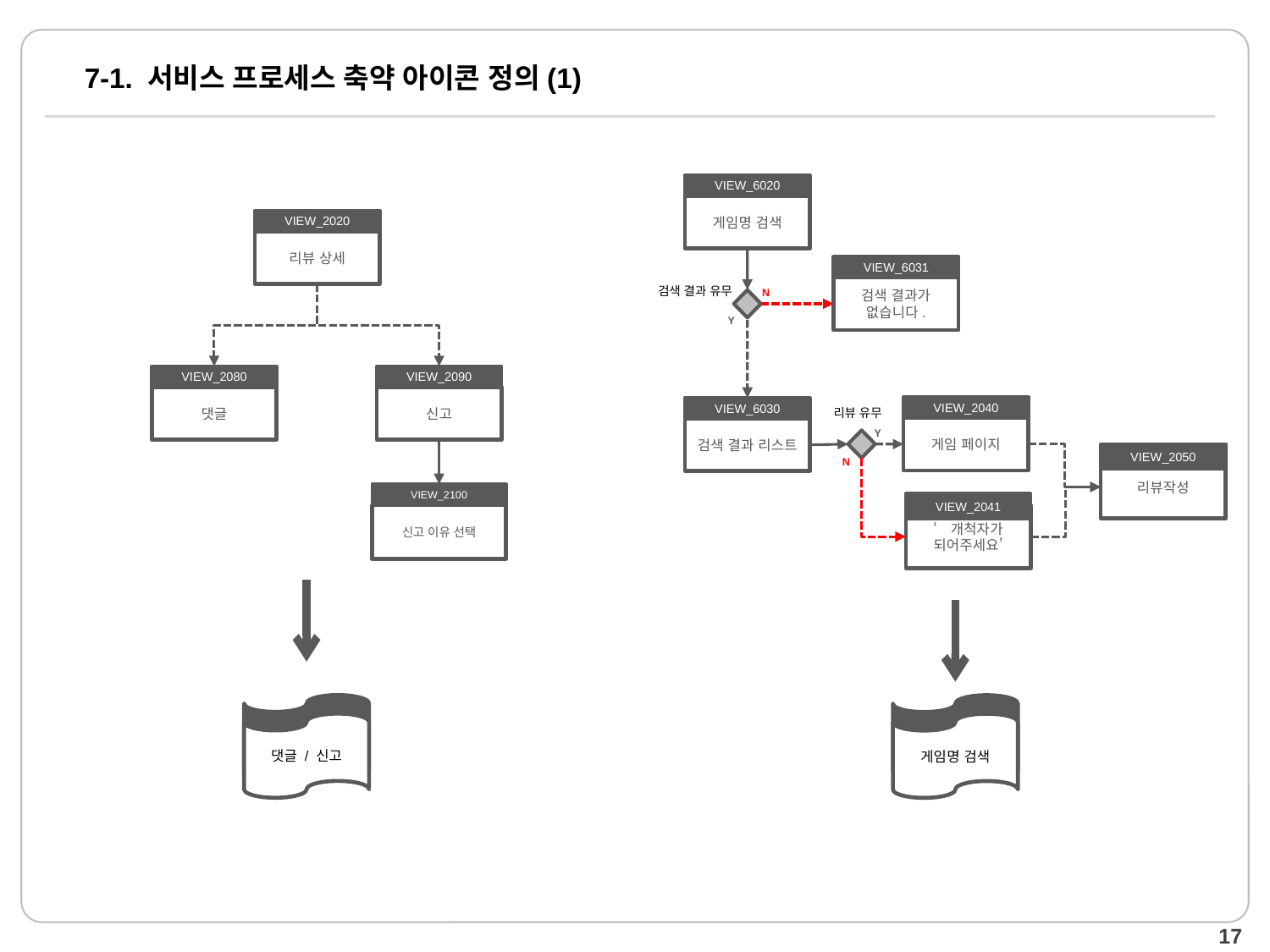

# 7-1. 서비스 프로세스 축약 아이콘 정의(1)
VIEW_6020
게임명 검색
VIEW_2020
리뷰 상세
VIEW_6031
검색 결과가
없습니다.
검색 결과 유무
N

Y
VIEW_2080
VIEW_2090
댓글
신고
VIEW_2040
VIEW_6030
리뷰 유무
게임 페이지
검색 결과 리스트
Y

VIEW_2050
N
리뷰작성
VIEW_2100
VIEW_2041
‘개척자가
되어주세요’
신고 이유 선택

댓글 / 신고

게임명 검색
17